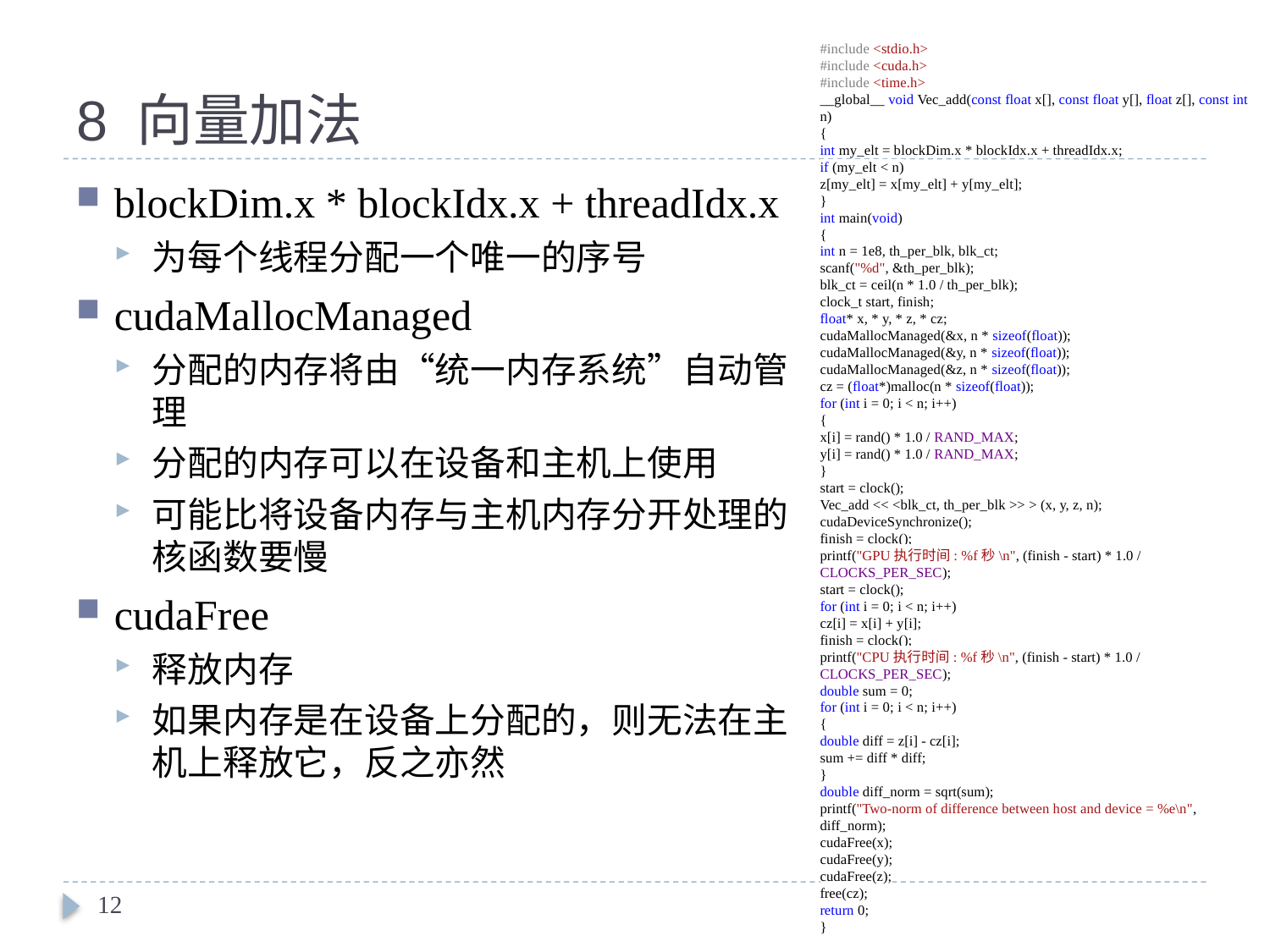

# 8 向量加法
#include <stdio.h>
#include <cuda.h>
#include <time.h>
__global__ void Vec_add(const float x[], const float y[], float z[], const int n)
{
int my_elt = blockDim.x * blockIdx.x + threadIdx.x;
if (my_elt < n)
z[my_elt] = x[my_elt] + y[my_elt];
}
int main(void)
{
int n = 1e8, th_per_blk, blk_ct;
scanf("%d", &th_per_blk);
blk_ct = ceil(n * 1.0 / th_per_blk);
clock_t start, finish;
float* x, * y, * z, * cz;
cudaMallocManaged(&x, n * sizeof(float));
cudaMallocManaged(&y, n * sizeof(float));
cudaMallocManaged(&z, n * sizeof(float));
cz = (float*)malloc(n * sizeof(float));
for (int i = 0; i < n; i++)
{
x[i] = rand() * 1.0 / RAND_MAX;
y[i] = rand() * 1.0 / RAND_MAX;
}
start = clock();
Vec_add << <blk_ct, th_per_blk >> > (x, y, z, n);
cudaDeviceSynchronize();
finish = clock();
printf("GPU执行时间: %f秒\n", (finish - start) * 1.0 / CLOCKS_PER_SEC);
start = clock();
for (int i = 0; i < n; i++)
cz[i] = x[i] + y[i];
finish = clock();
printf("CPU执行时间: %f秒\n", (finish - start) * 1.0 / CLOCKS_PER_SEC);
double sum = 0;
for (int i = 0; i < n; i++)
{
double diff = z[i] - cz[i];
sum += diff * diff;
}
double diff_norm = sqrt(sum);
printf("Two-norm of difference between host and device = %e\n", diff_norm);
cudaFree(x);
cudaFree(y);
cudaFree(z);
free(cz);
return 0;
}
blockDim.x * blockIdx.x + threadIdx.x
为每个线程分配一个唯一的序号
cudaMallocManaged
分配的内存将由“统一内存系统”自动管理
分配的内存可以在设备和主机上使用
可能比将设备内存与主机内存分开处理的核函数要慢
cudaFree
释放内存
如果内存是在设备上分配的，则无法在主机上释放它，反之亦然
12